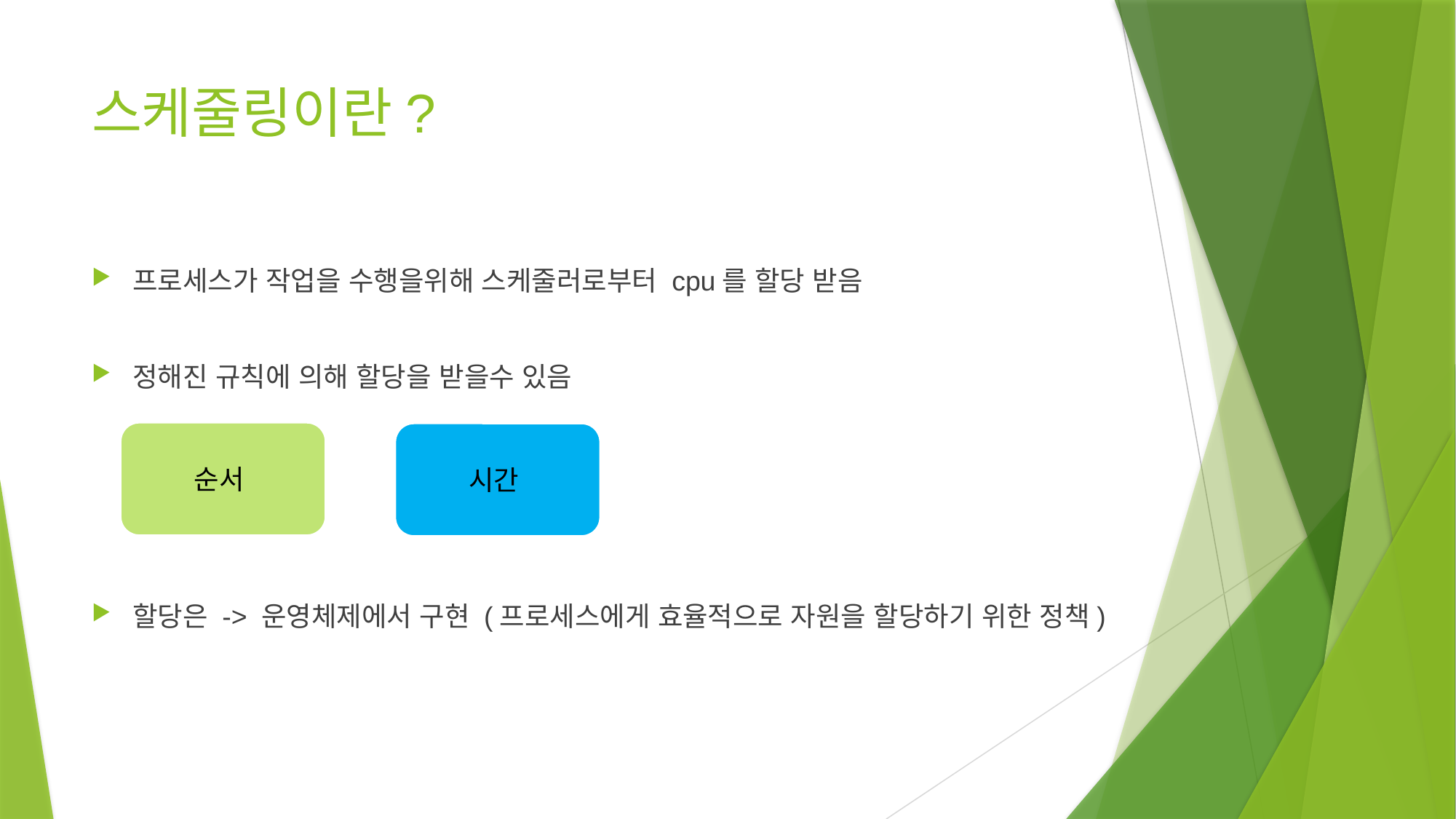

# 스케줄링이란?
프로세스가 작업을 수행을위해 스케줄러로부터 cpu를 할당 받음

정해진 규칙에 의해 할당을 받을수 있음

할당은 -> 운영체제에서 구현 (프로세스에게 효율적으로 자원을 할당하기 위한 정책)
순서
시간